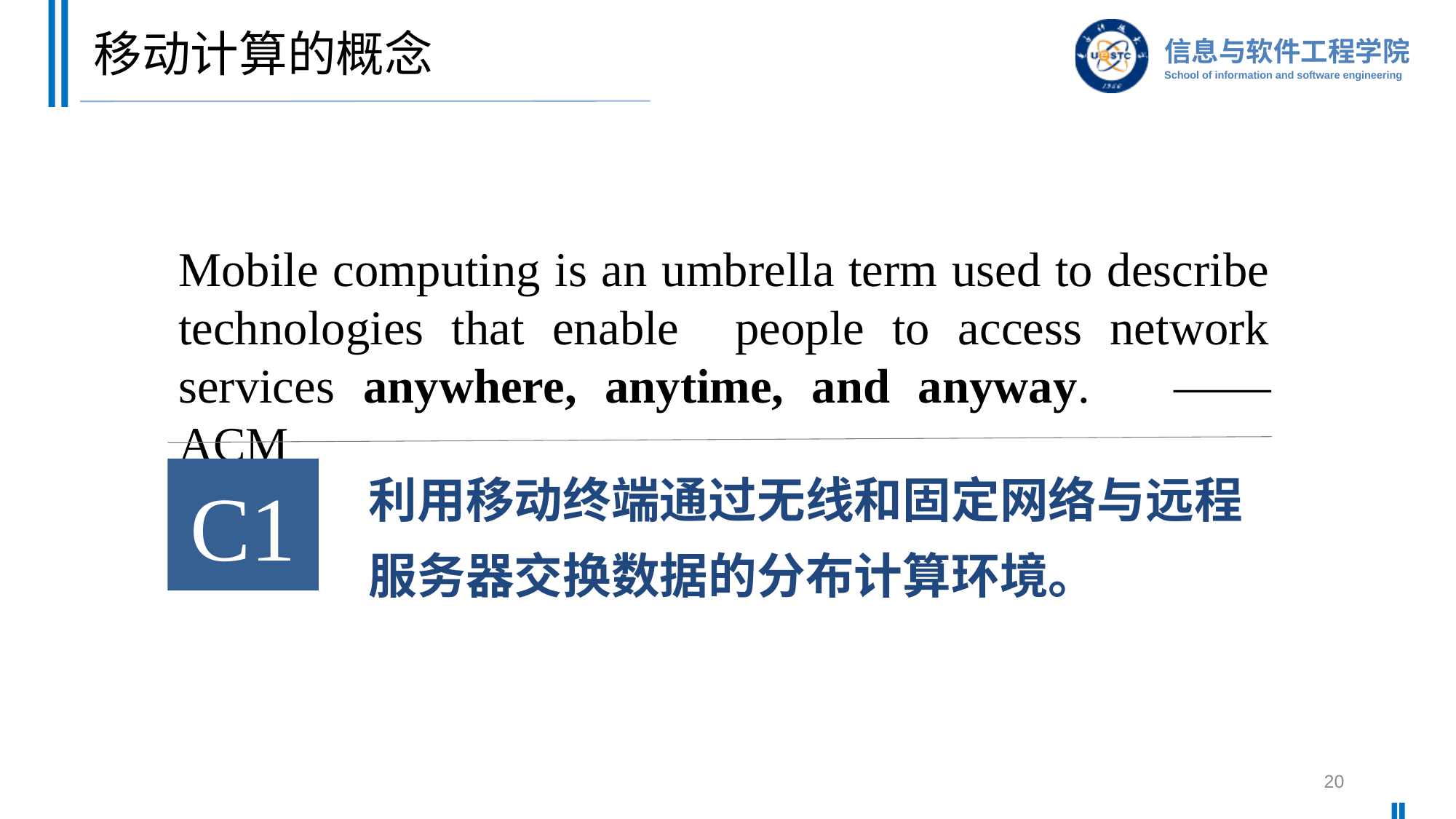

# 移动计算的概念
Mobile computing is an umbrella term used to describe technologies that enable  people to access network services anywhere, anytime, and anyway.   ——ACM
利用移动终端通过无线和固定网络与远程服务器交换数据的分布计算环境。
C1
20